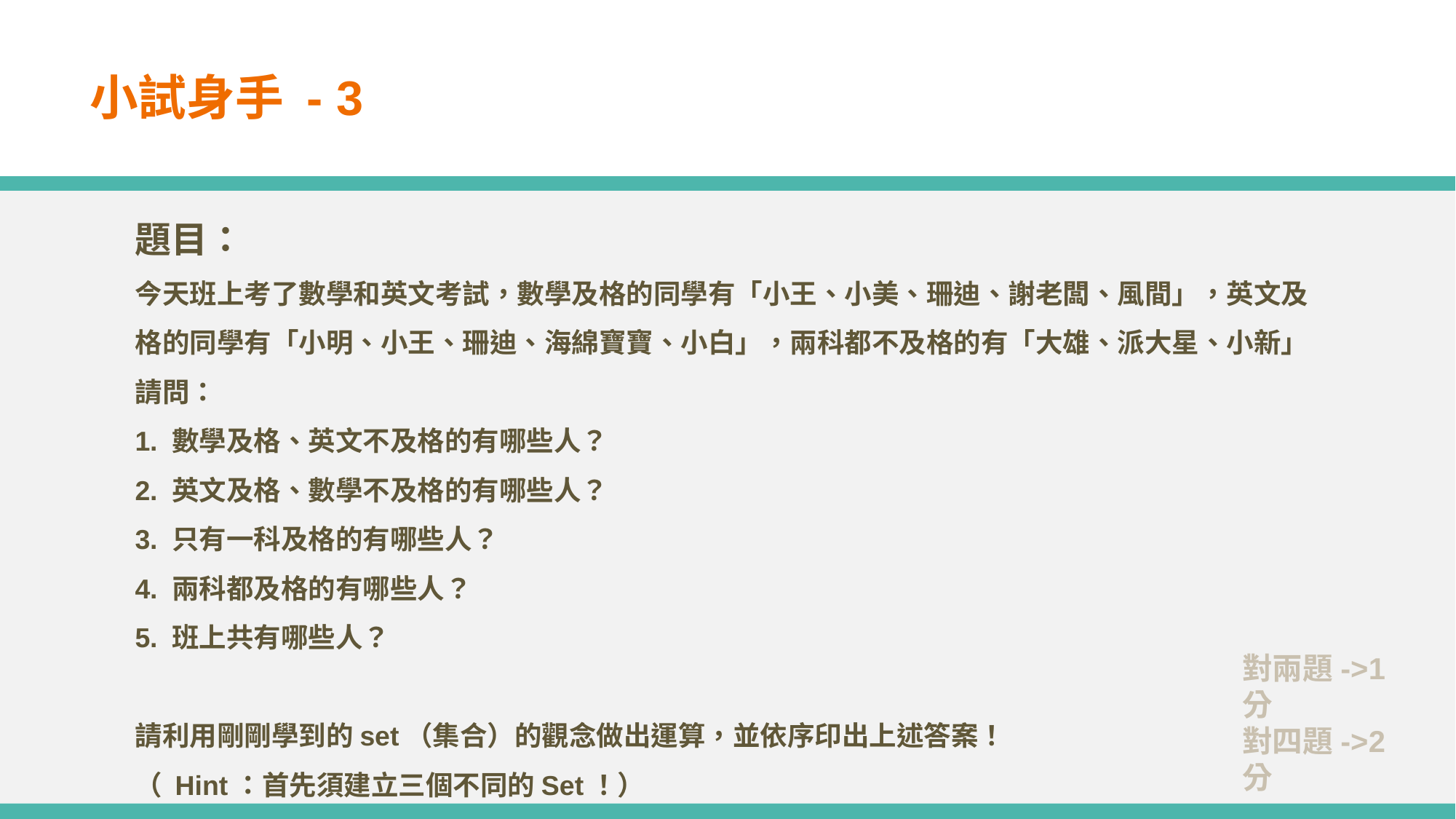

# 小試身手 - 3

題目：
今天班上考了數學和英文考試，數學及格的同學有「小王、小美、珊迪、謝老闆、風間」，英文及格的同學有「小明、小王、珊迪、海綿寶寶、小白」，兩科都不及格的有「大雄、派大星、小新」請問：
1. 數學及格、英文不及格的有哪些人？
2. 英文及格、數學不及格的有哪些人？
3. 只有一科及格的有哪些人？
4. 兩科都及格的有哪些人？
5. 班上共有哪些人？

請利用剛剛學到的set（集合）的觀念做出運算，並依序印出上述答案！
（ Hint：首先須建立三個不同的Set！）
對兩題->1分
對四題->2分

全對得3分